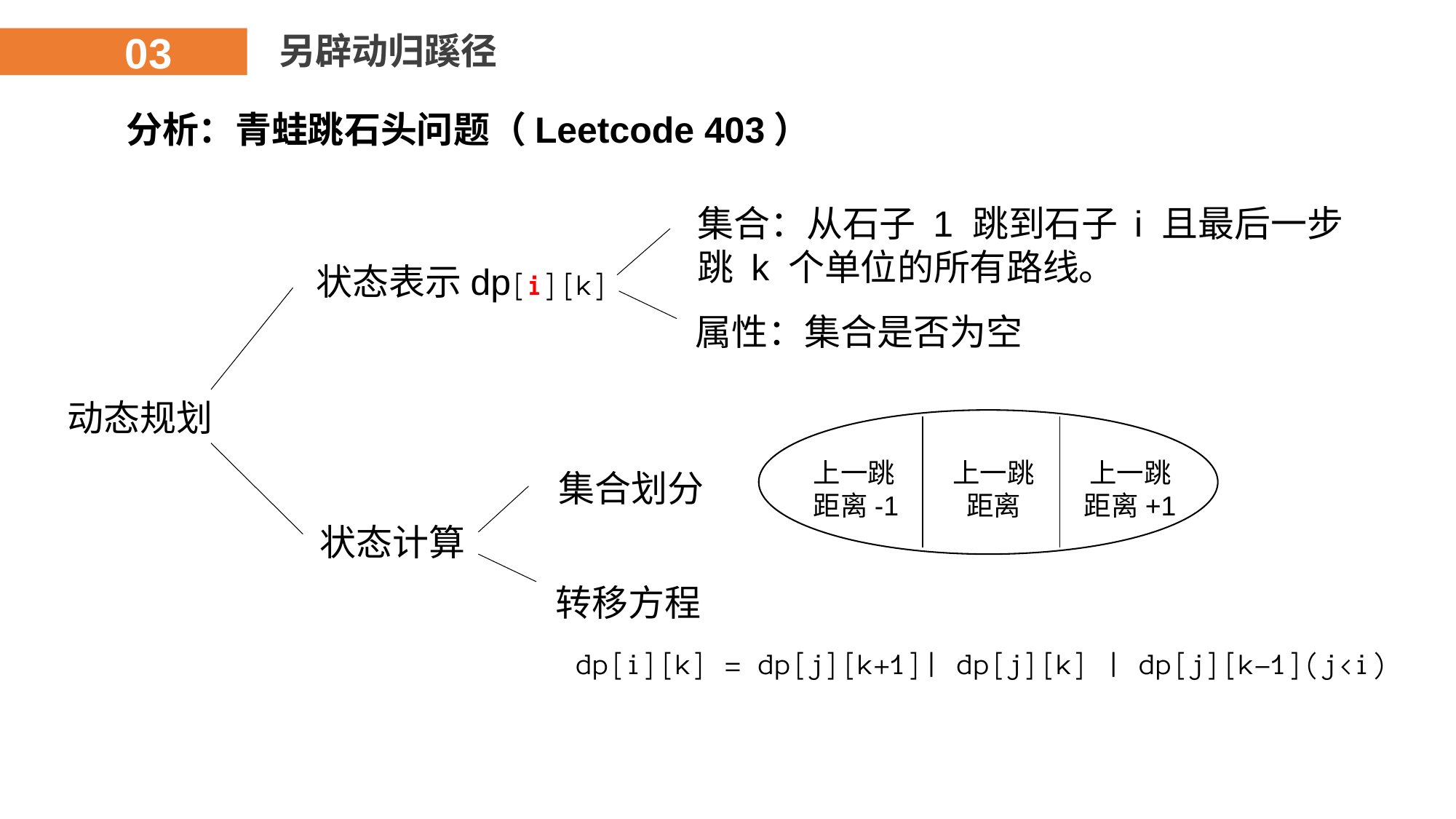

03
另辟动归蹊径

分析：青蛙跳石头问题（Leetcode 403）
集合：从石子 1 跳到石子 i 且最后一步跳 k 个单位的所有路线。
状态表示dp[i][k]
属性：集合是否为空
动态规划

上一跳
距离-1
上一跳
距离
上一跳
距离+1
集合划分

状态计算
转移方程

dp[i][k] = dp[j][k+1]| dp[j][k] | dp[j][k-1](j<i)